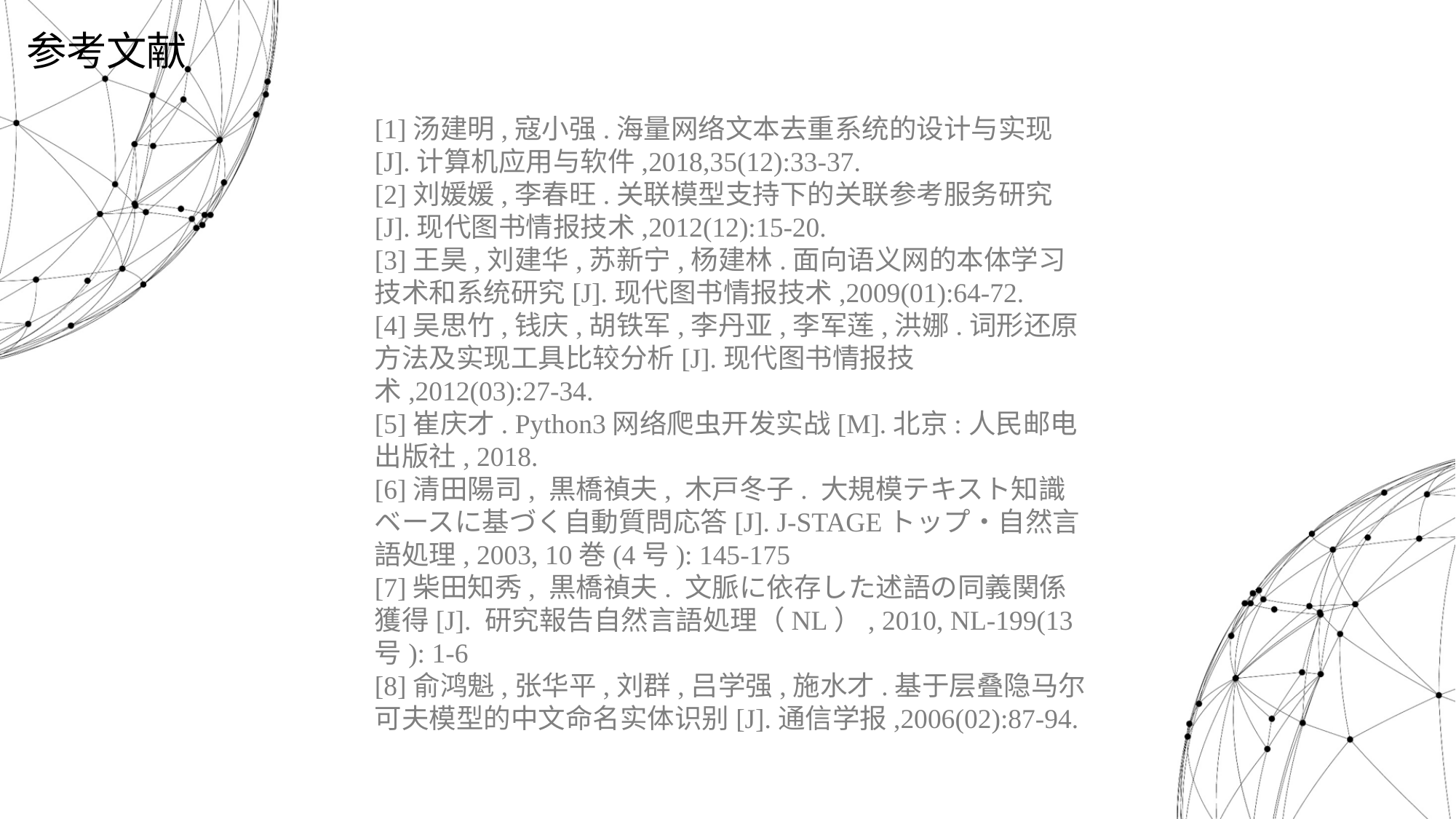

读书派booklist免费出品
禁止任何二次分享、售卖
本人法律专业，请勿以身试法
读书派booklist免费出品
这部分内容不影响PPT播放
尊重原创，请勿以身试法，二次分享或倒卖

参考文献
[1]汤建明,寇小强.海量网络文本去重系统的设计与实现[J].计算机应用与软件,2018,35(12):33-37.
[2]刘媛媛,李春旺.关联模型支持下的关联参考服务研究[J].现代图书情报技术,2012(12):15-20.
[3]王昊,刘建华,苏新宁,杨建林.面向语义网的本体学习技术和系统研究[J].现代图书情报技术,2009(01):64-72.
[4]吴思竹,钱庆,胡铁军,李丹亚,李军莲,洪娜.词形还原方法及实现工具比较分析[J].现代图书情报技术,2012(03):27-34.
[5]崔庆才. Python3网络爬虫开发实战[M].北京:人民邮电出版社, 2018.
[6]清田陽司, 黒橋禎夫, 木戸冬子. 大規模テキスト知識ベースに基づく自動質問応答[J]. J-STAGEトップ・自然言語処理, 2003, 10巻(4号): 145-175
[7]柴田知秀, 黒橋禎夫. 文脈に依存した述語の同義関係獲得[J]. 研究報告自然言語処理（NL）, 2010, NL-199(13号): 1-6
[8]俞鸿魁,张华平,刘群,吕学强,施水才.基于层叠隐马尔可夫模型的中文命名实体识别[J].通信学报,2006(02):87-94.
e7d195523061f1c021b92b3d25e54ab5e788c0576048880950C3AFFA1066A7153250F1349197BA8C5246BA9D557EC0274B8DA272D2431748978789E76D2CD7D1F11E7447C1D163F5D9CA1CD35DC7B6F0026C6BB43698AE8A1A50A3B34DA472CDA8898A116D2621F720577CEB1EC5AE786B3A577EC3E762EF9351D5FE95BB5FD00056FCA016A5904C

读书派booklist免费出品
禁止任何二次分享、售卖
本人法律专业，请勿以身试法
读书派booklist免费出品
这部分内容不影响PPT播放
尊重原创，请勿以身试法，二次分享或倒卖